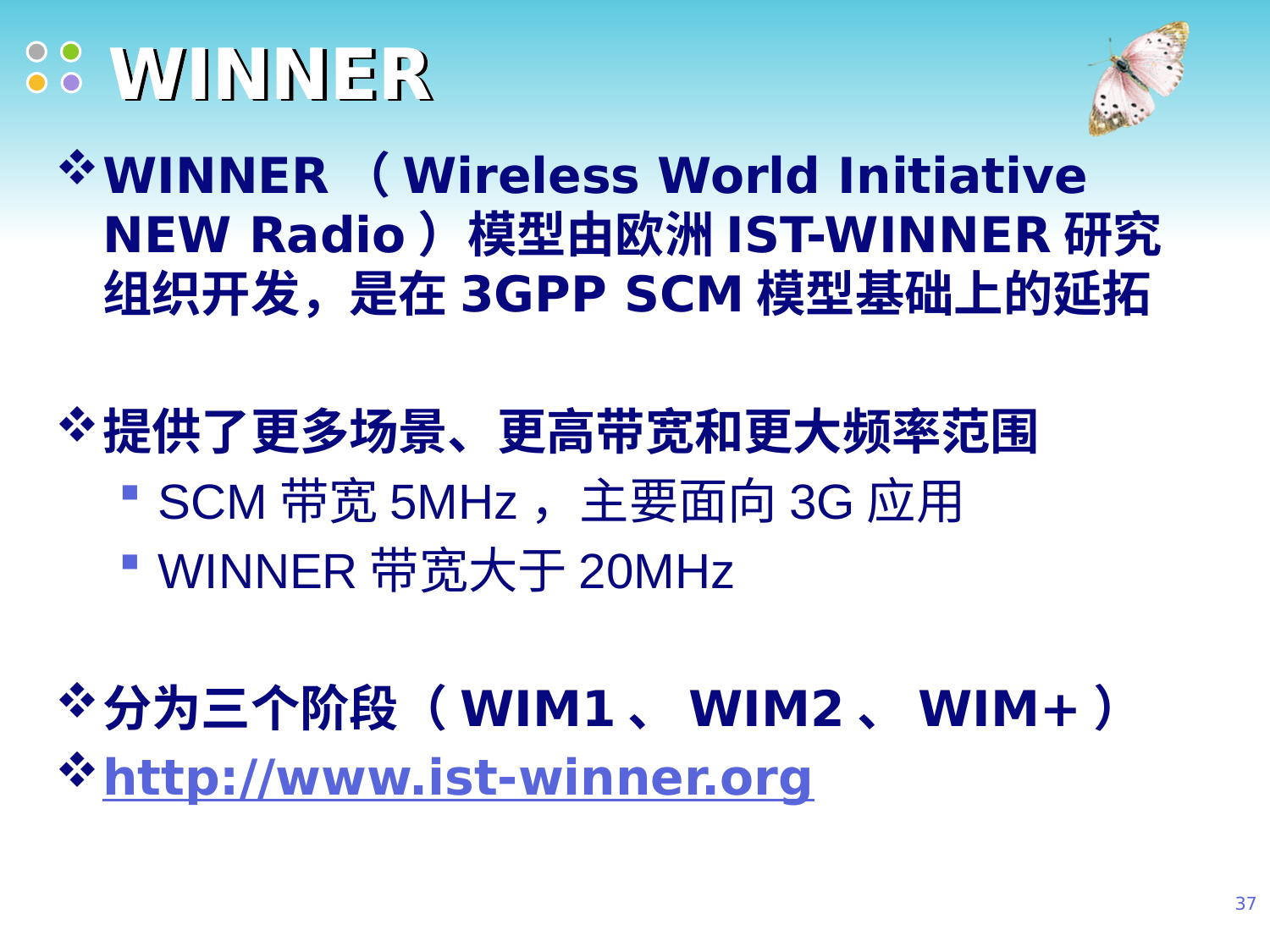

# WINNER
WINNER（Wireless World Initiative NEW Radio）模型由欧洲IST-WINNER研究组织开发，是在3GPP SCM模型基础上的延拓

提供了更多场景、更高带宽和更大频率范围
SCM带宽5MHz，主要面向3G应用
WINNER带宽大于20MHz

分为三个阶段（WIM1、WIM2、WIM+）
http://www.ist-winner.org

37